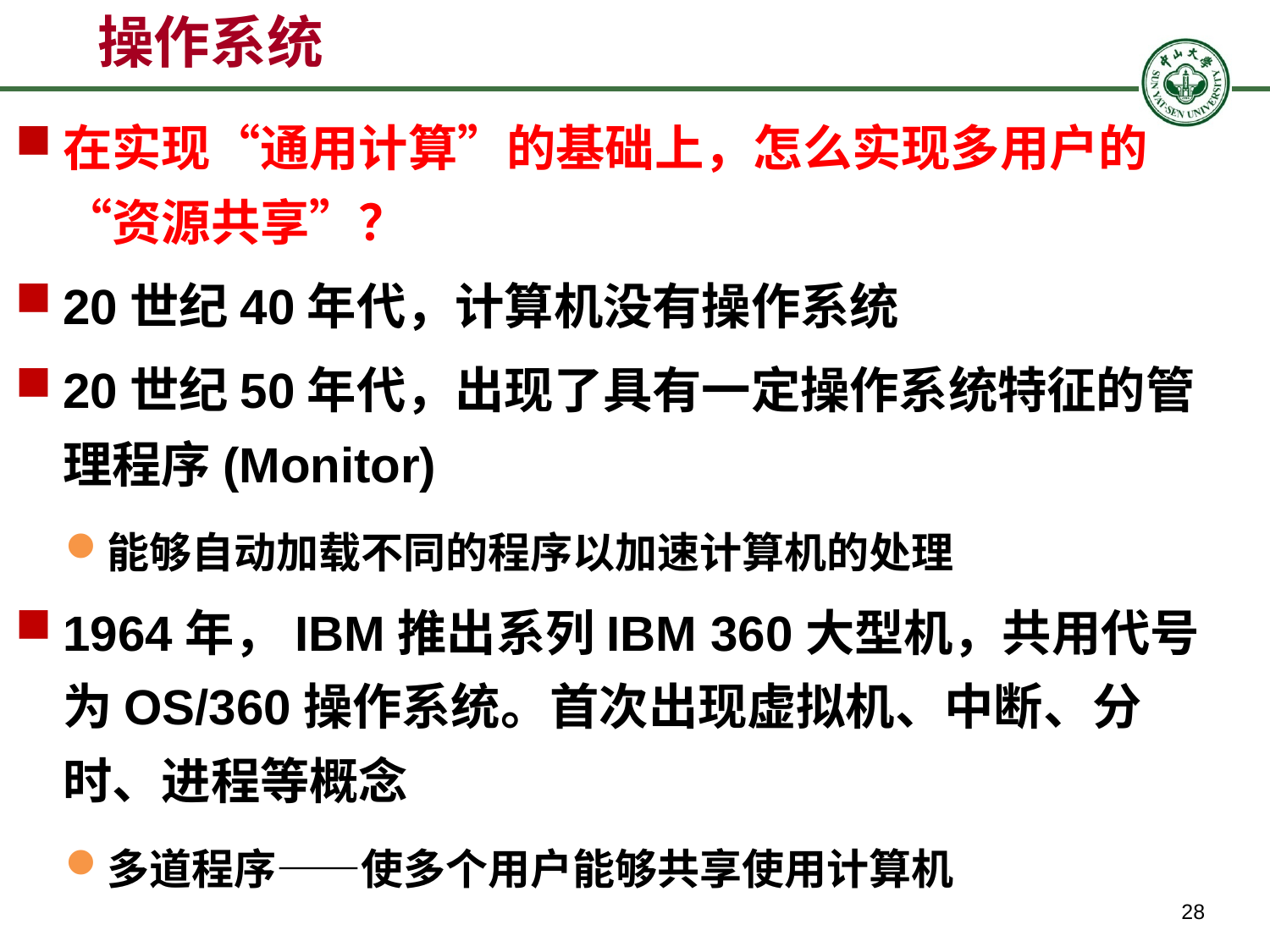

# 操作系统
在实现“通用计算”的基础上，怎么实现多用户的“资源共享”？
20世纪40年代，计算机没有操作系统
20世纪50年代，出现了具有一定操作系统特征的管理程序(Monitor)
能够自动加载不同的程序以加速计算机的处理
1964年，IBM推出系列IBM 360大型机，共用代号为OS/360操作系统。首次出现虚拟机、中断、分时、进程等概念
多道程序——使多个用户能够共享使用计算机